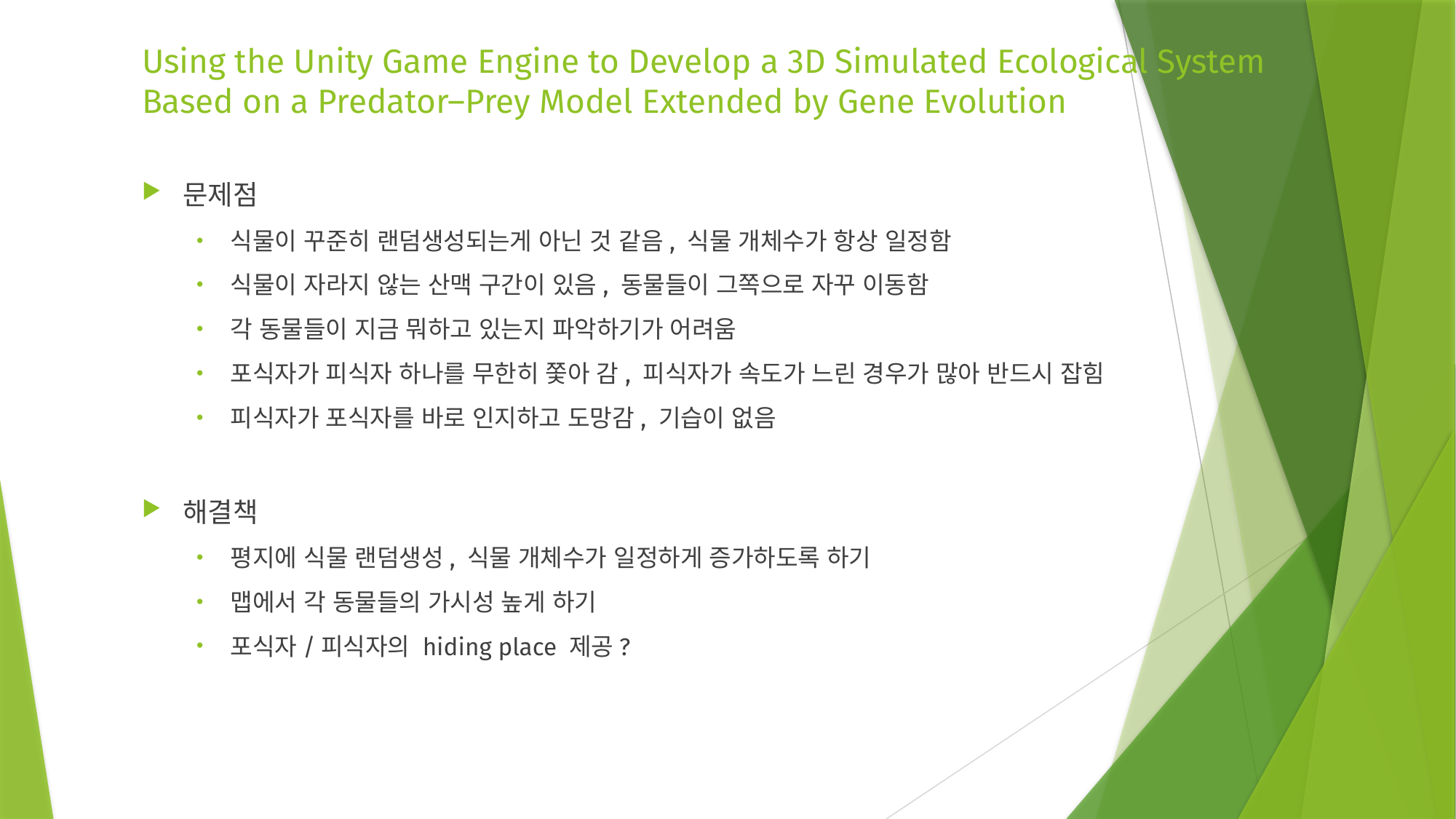

# Using the Unity Game Engine to Develop a 3D Simulated Ecological System Based on a Predator–Prey Model Extended by Gene Evolution
문제점
식물이 꾸준히 랜덤생성되는게 아닌 것 같음, 식물 개체수가 항상 일정함
식물이 자라지 않는 산맥 구간이 있음, 동물들이 그쪽으로 자꾸 이동함
각 동물들이 지금 뭐하고 있는지 파악하기가 어려움
포식자가 피식자 하나를 무한히 쫓아 감, 피식자가 속도가 느린 경우가 많아 반드시 잡힘
피식자가 포식자를 바로 인지하고 도망감, 기습이 없음

해결책
평지에 식물 랜덤생성, 식물 개체수가 일정하게 증가하도록 하기
맵에서 각 동물들의 가시성 높게 하기
포식자/피식자의 hiding place 제공?